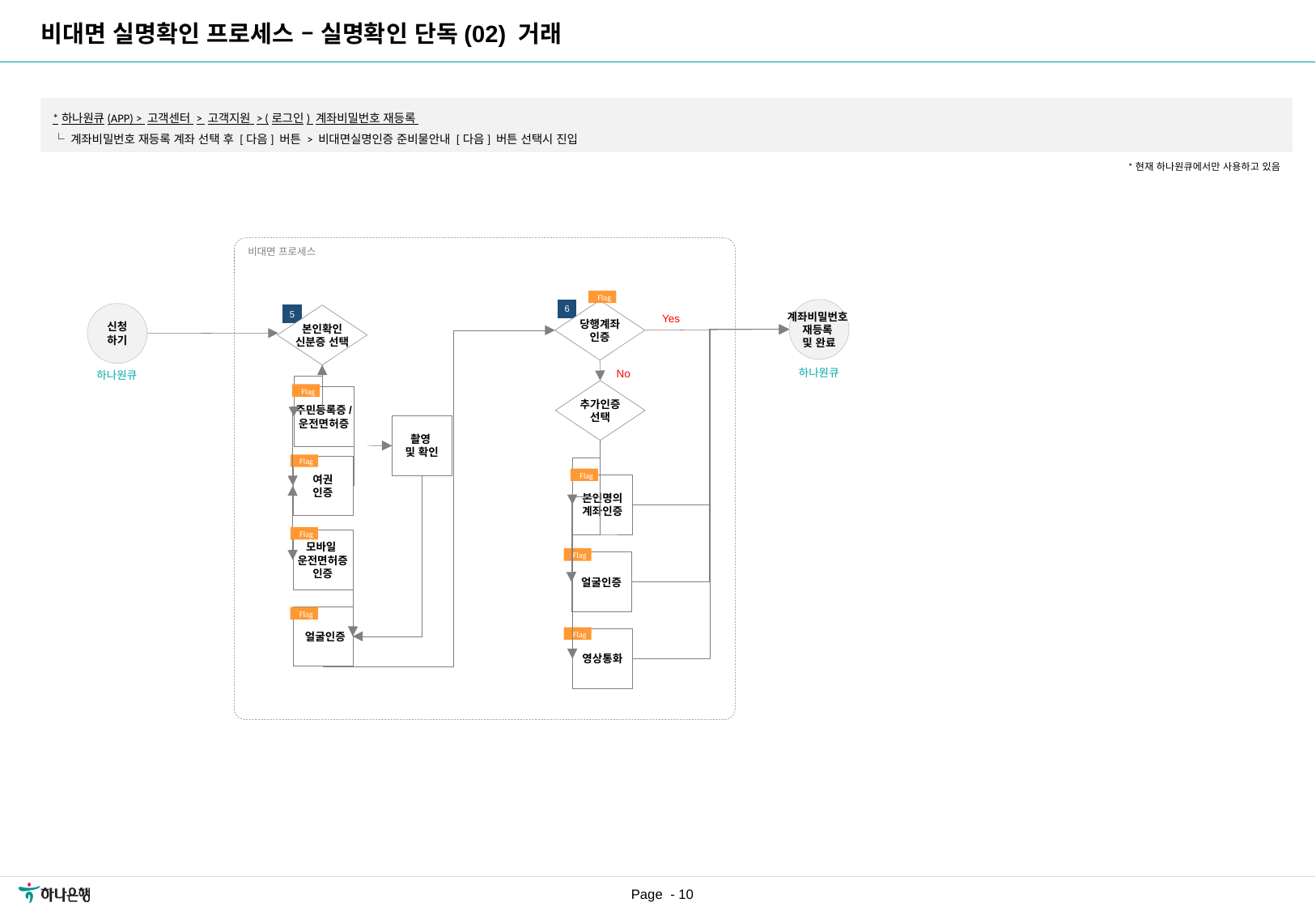

비대면 실명확인 프로세스 – 실명확인 단독(02) 거래
*하나원큐(APP) > 고객센터 > 고객지원 > (로그인) 계좌비밀번호 재등록
└ 계좌비밀번호 재등록 계좌 선택 후 [다음] 버튼 > 비대면실명인증 준비물안내 [다음] 버튼 선택시 진입
*현재 하나원큐에서만 사용하고 있음

비대면 프로세스
Flag

6
계좌비밀번호
재등록
및 완료
당행계좌
인증
신청
하기
5
본인확인
신분증 선택
Flag

주민등록증/
운전면허증
촬영
및 확인
Flag

여권
인증
Flag

모바일
운전면허증
인증
Flag

 얼굴인증
Yes
하나원큐
No
하나원큐
추가인증
선택
Flag

본인명의
계좌인증
Flag

얼굴인증
Flag

영상통화